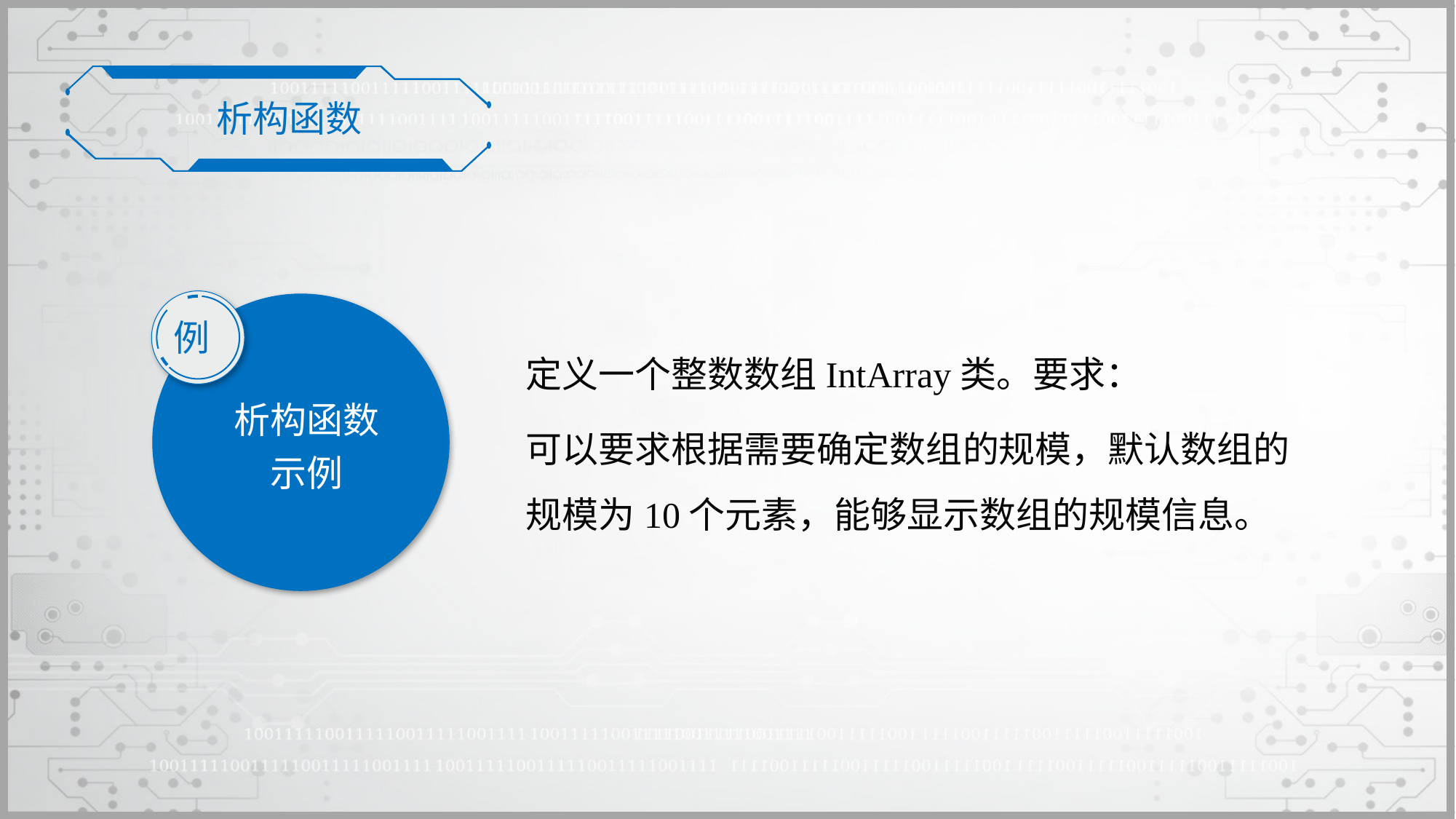

析构函数

例

析构函数
示例
定义一个整数数组IntArray类。要求：
可以要求根据需要确定数组的规模，默认数组的规模为10个元素，能够显示数组的规模信息。